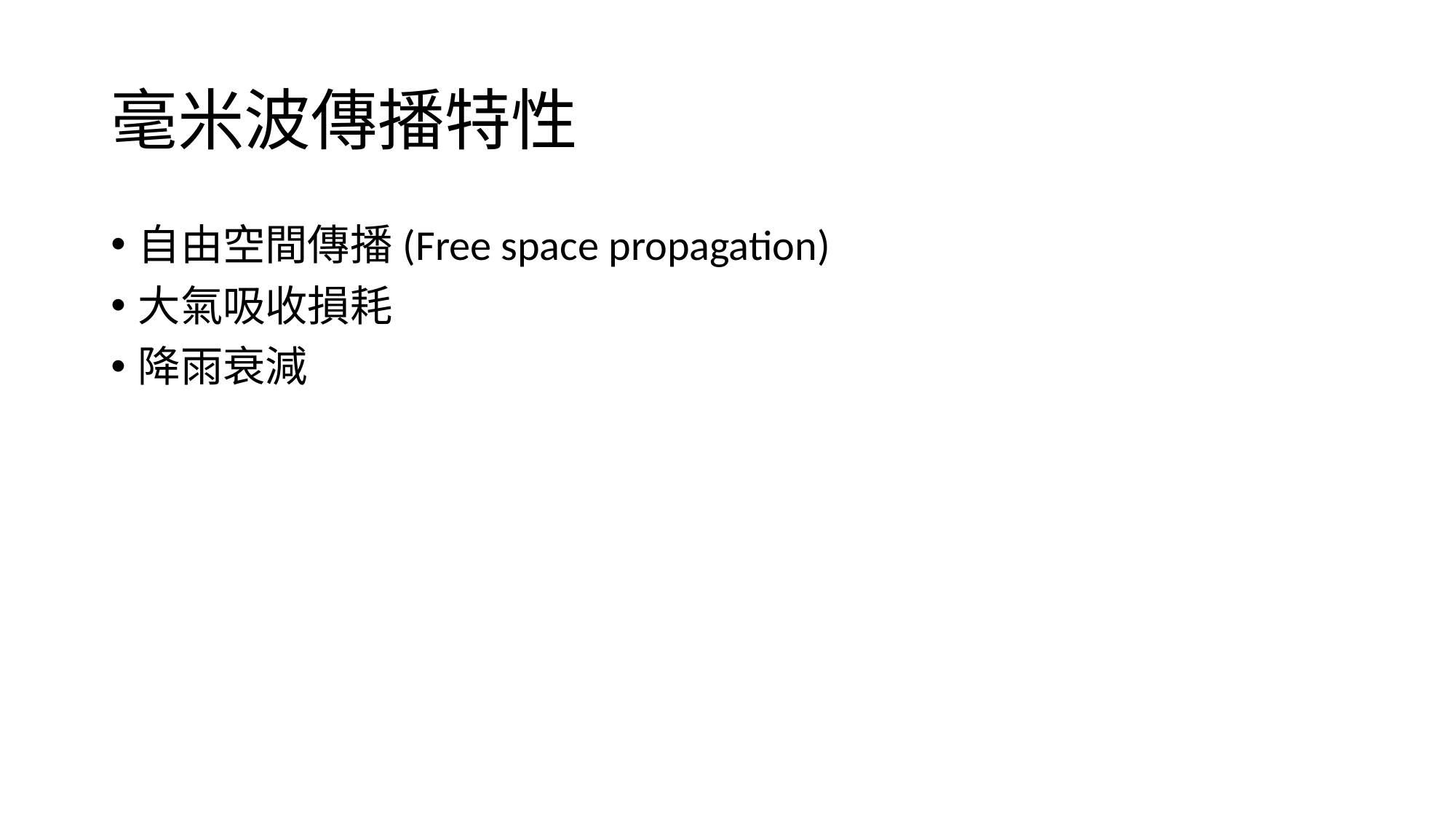

# 毫米波傳播特性
自由空間傳播(Free space propagation)
大氣吸收損耗
降雨衰減